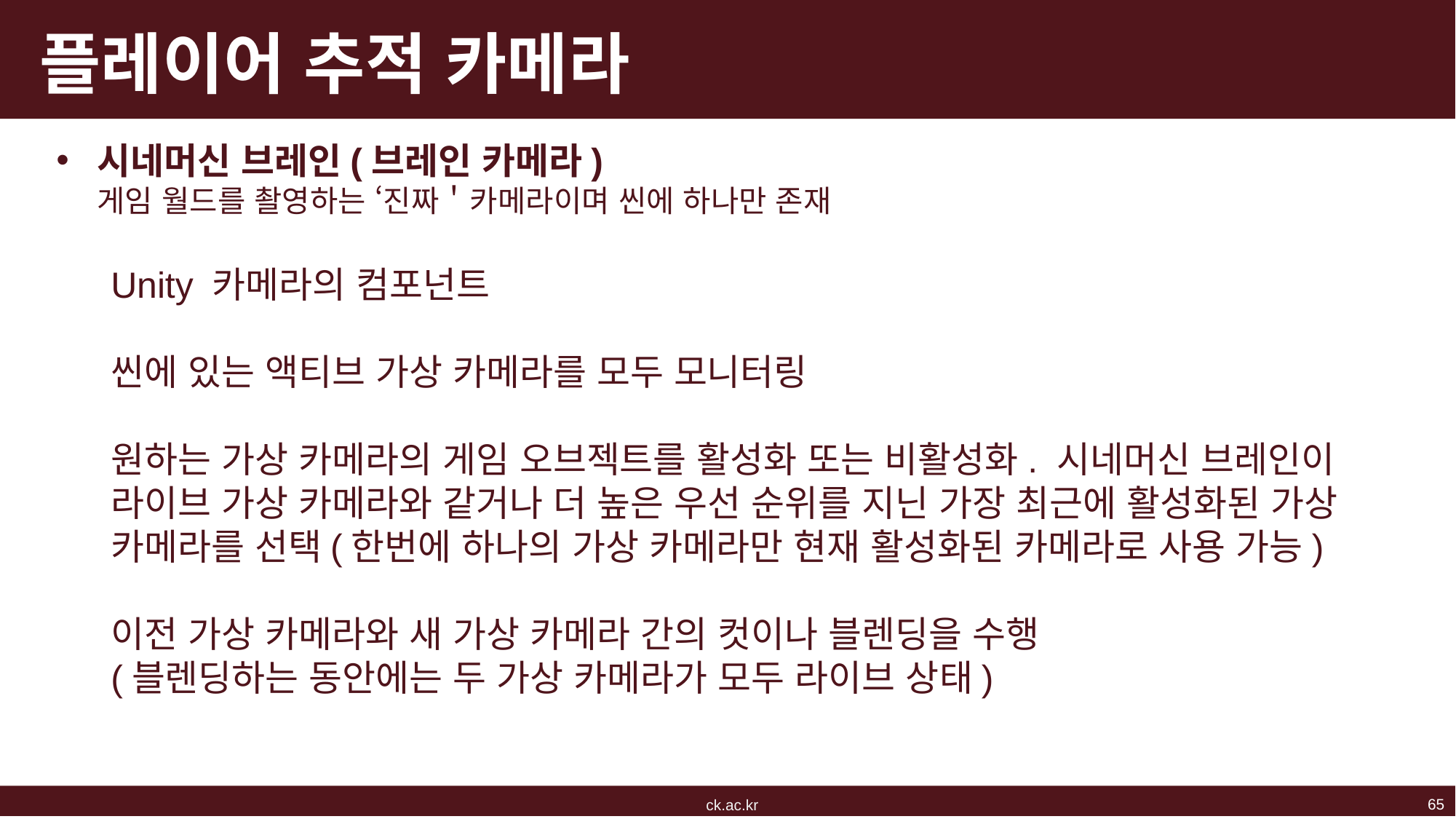

# 플레이어 추적 카메라
시네머신 브레인(브레인 카메라)
게임 월드를 촬영하는 ‘진짜＇카메라이며 씬에 하나만 존재
Unity 카메라의 컴포넌트

씬에 있는 액티브 가상 카메라를 모두 모니터링

원하는 가상 카메라의 게임 오브젝트를 활성화 또는 비활성화. 시네머신 브레인이 라이브 가상 카메라와 같거나 더 높은 우선 순위를 지닌 가장 최근에 활성화된 가상 카메라를 선택(한번에 하나의 가상 카메라만 현재 활성화된 카메라로 사용 가능)

이전 가상 카메라와 새 가상 카메라 간의 컷이나 블렌딩을 수행
(블렌딩하는 동안에는 두 가상 카메라가 모두 라이브 상태)
65
ck.ac.kr